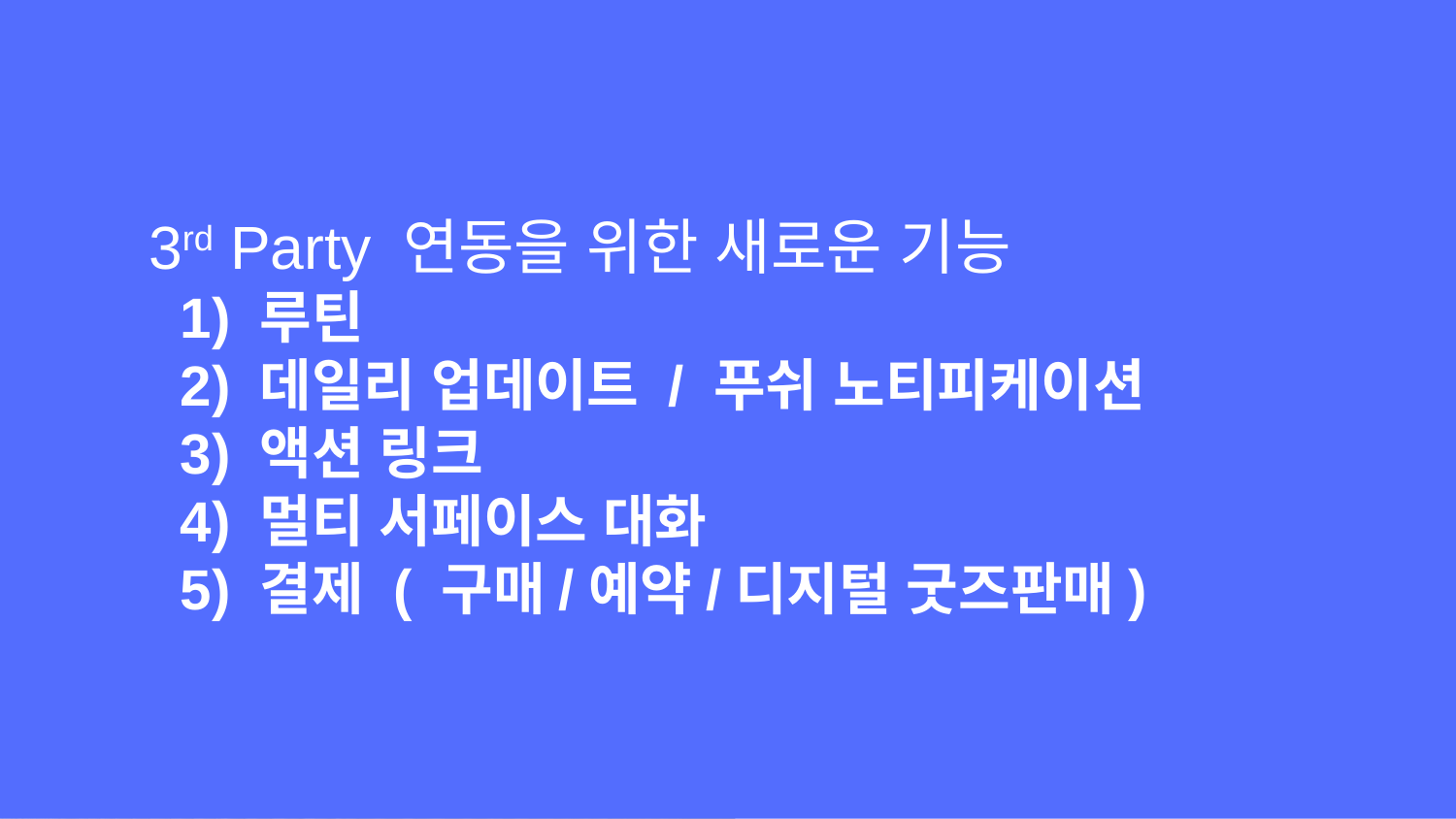

3rd Party 연동을 위한 새로운 기능
  1) 루틴
  2) 데일리 업데이트 / 푸쉬 노티피케이션
  3) 액션 링크
  4) 멀티 서페이스 대화
  5) 결제 ( 구매/예약/디지털 굿즈판매)
Subhead